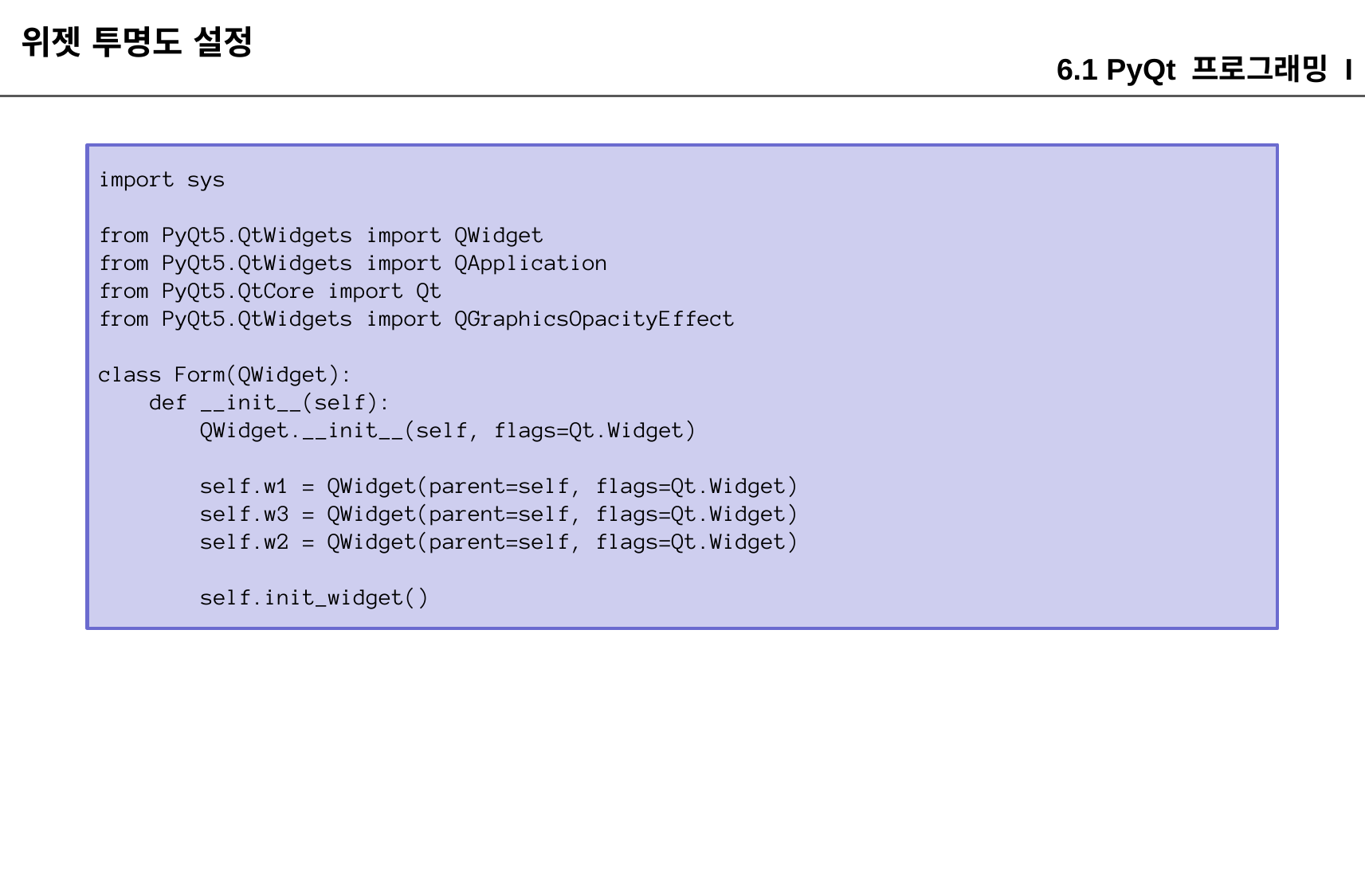

위젯 투명도 설정
6.1 PyQt 프로그래밍 I
import sys

from PyQt5.QtWidgets import QWidget
from PyQt5.QtWidgets import QApplication
from PyQt5.QtCore import Qt
from PyQt5.QtWidgets import QGraphicsOpacityEffect

class Form(QWidget):
    def __init__(self):
        QWidget.__init__(self, flags=Qt.Widget)

        self.w1 = QWidget(parent=self, flags=Qt.Widget)
        self.w3 = QWidget(parent=self, flags=Qt.Widget)
        self.w2 = QWidget(parent=self, flags=Qt.Widget)

        self.init_widget()